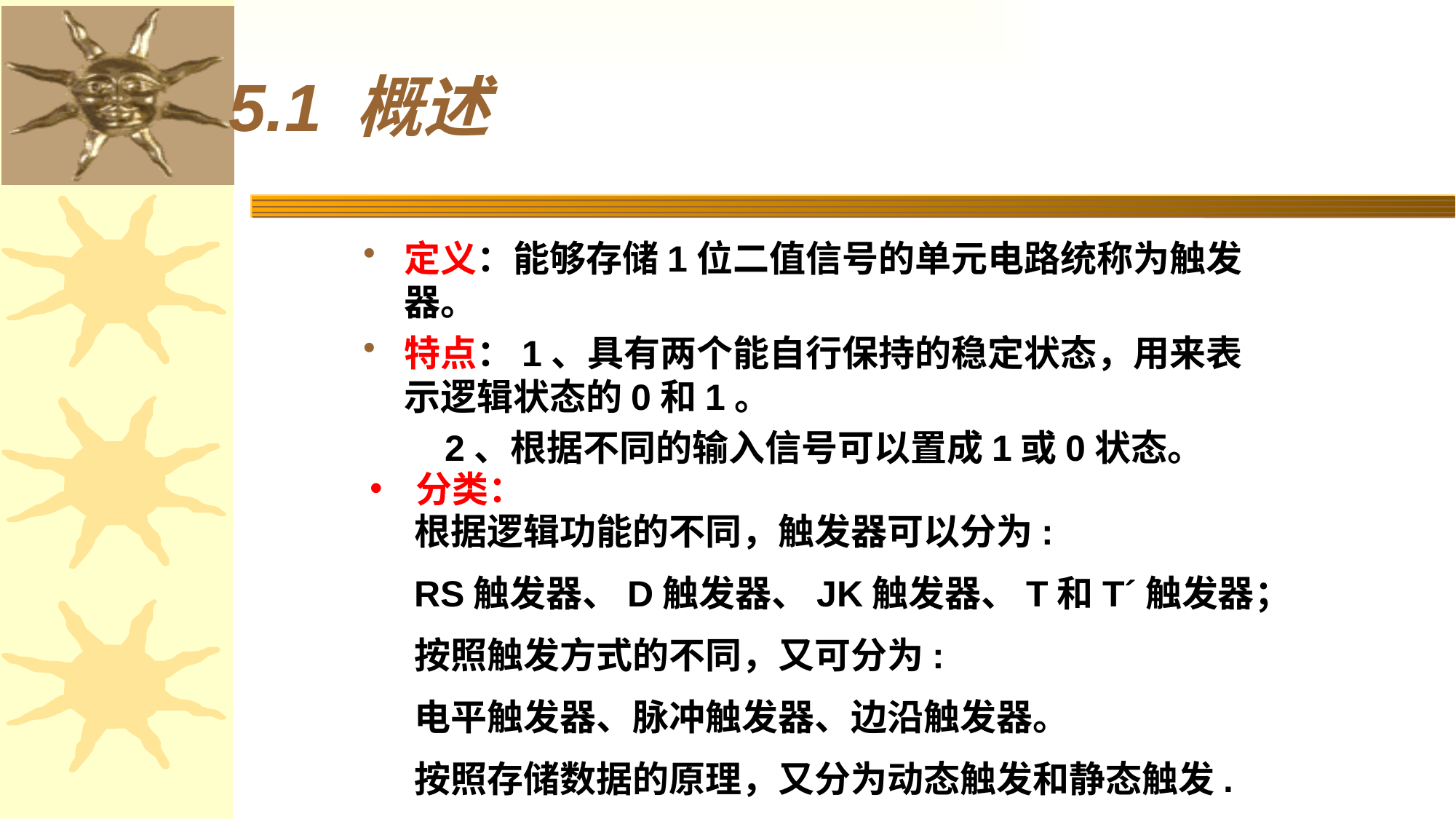

# 5.1 概述
定义：能够存储1位二值信号的单元电路统称为触发器。
特点：1、具有两个能自行保持的稳定状态，用来表示逻辑状态的0和1。
        2、根据不同的输入信号可以置成1或0状态。
   分类：
根据逻辑功能的不同，触发器可以分为:
RS触发器、D触发器、JK触发器、T和T´触发器；
按照触发方式的不同，又可分为:
电平触发器、脉冲触发器、边沿触发器。
按照存储数据的原理，又分为动态触发和静态触发.